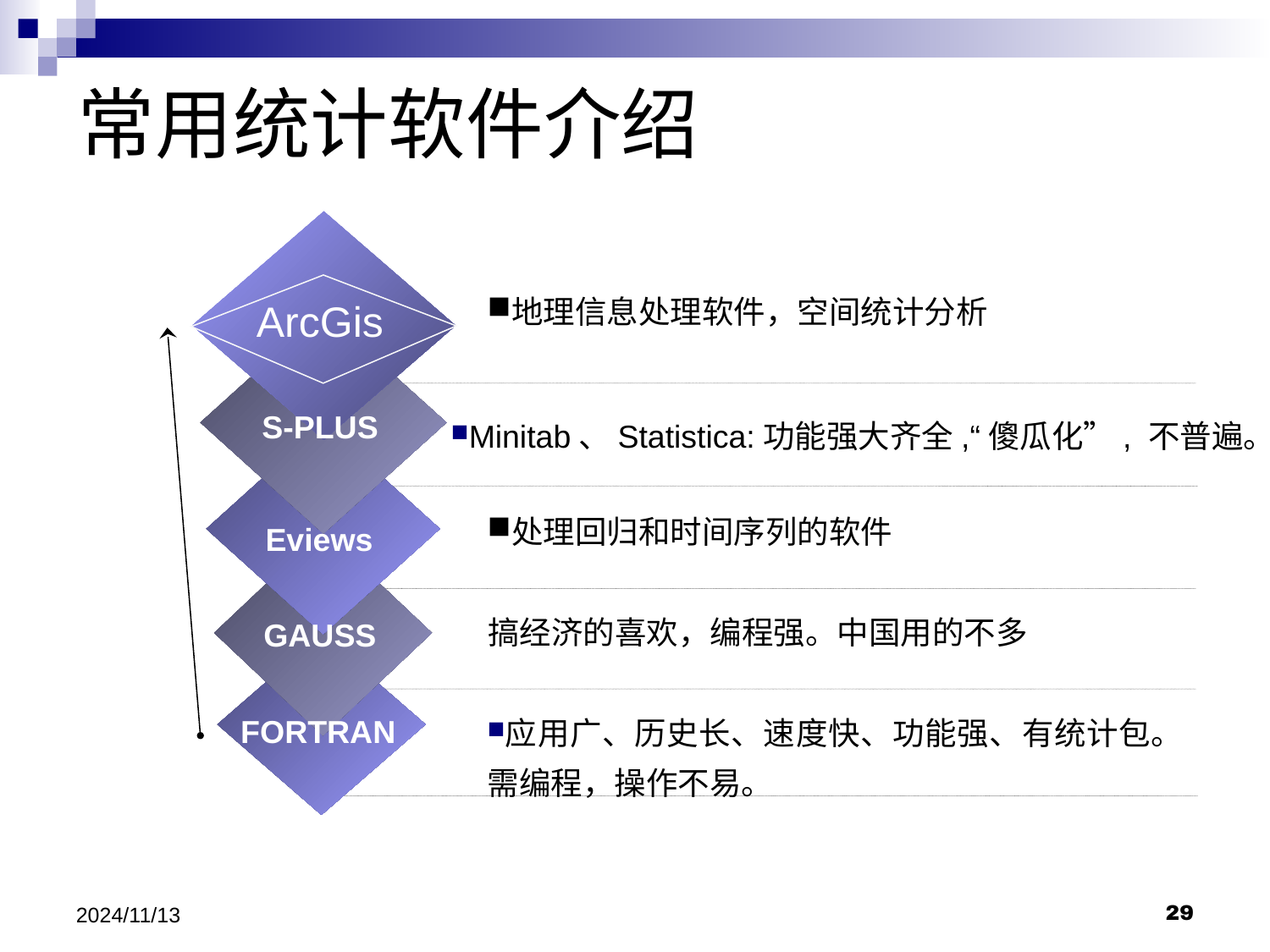

# 常用统计软件介绍

地理信息处理软件，空间统计分析
ArcGis

Minitab、Statistica:功能强大齐全,“傻瓜化”, 不普遍。
S-PLUS

处理回归和时间序列的软件
Eviews

搞经济的喜欢，编程强。中国用的不多
GAUSS

应用广、历史长、速度快、功能强、有统计包。需编程，操作不易。
FORTRAN

2024/11/13
29